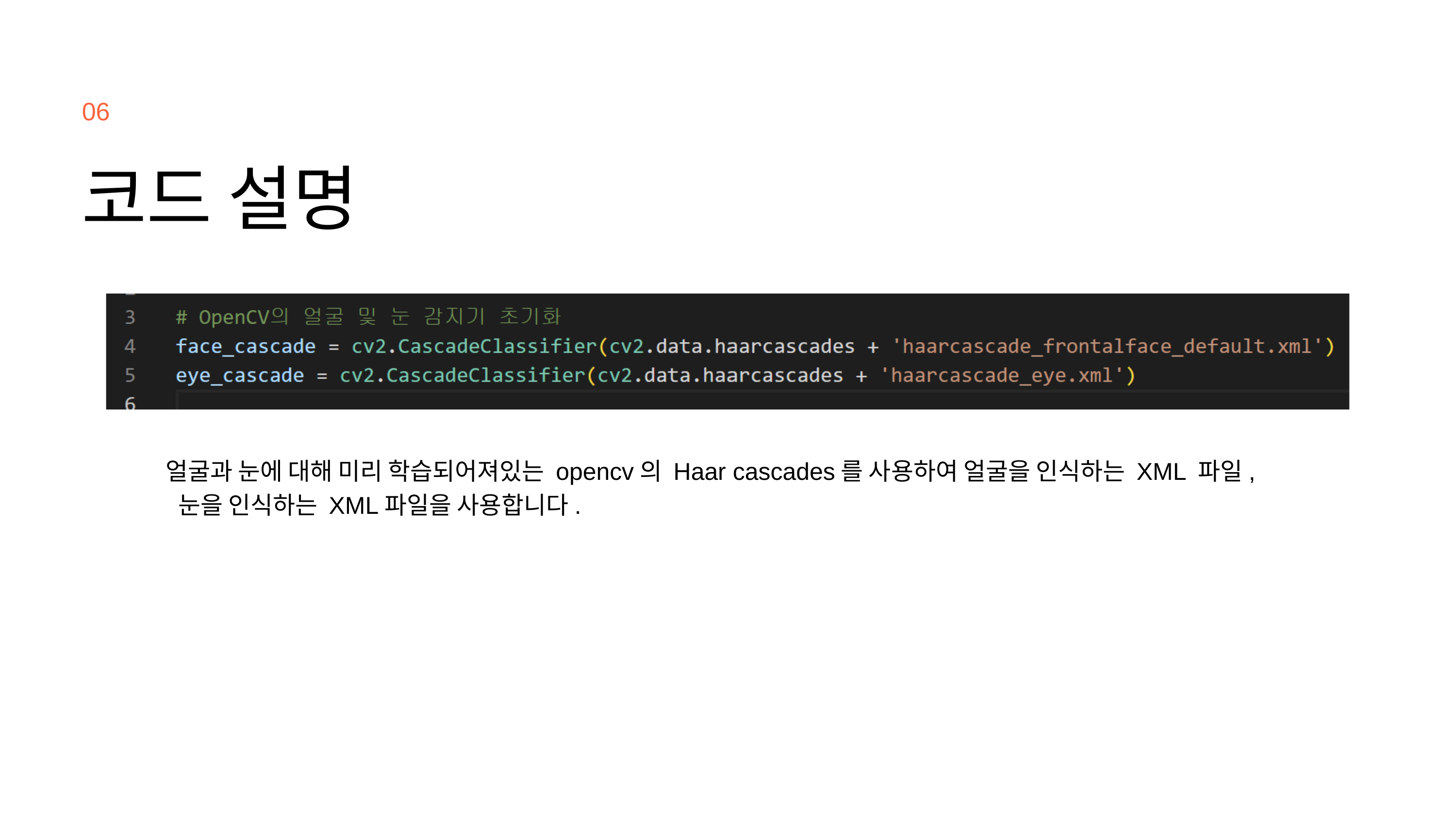

06
코드 설명

얼굴과 눈에 대해 미리 학습되어져있는 opencv의 Haar cascades를 사용하여 얼굴을 인식하는 XML 파일, 눈을 인식하는 XML파일을 사용합니다.